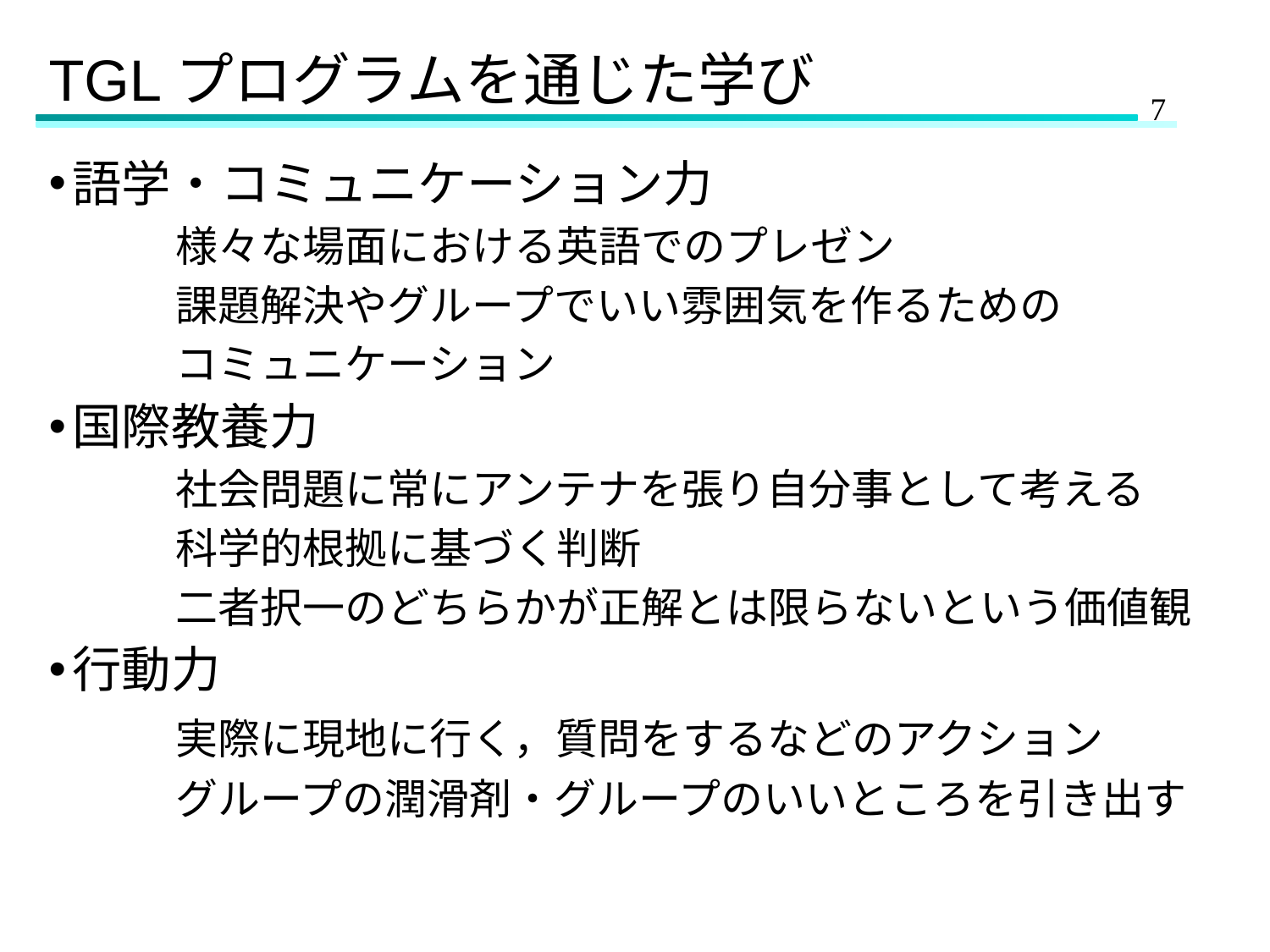

# TGLプログラムを通じた学び
語学・コミュニケーション力
	様々な場面における英語でのプレゼン
	課題解決やグループでいい雰囲気を作るための
	コミュニケーション
国際教養力
	社会問題に常にアンテナを張り自分事として考える
	科学的根拠に基づく判断
	二者択一のどちらかが正解とは限らないという価値観
行動力
	実際に現地に行く，質問をするなどのアクション
	グループの潤滑剤・グループのいいところを引き出す